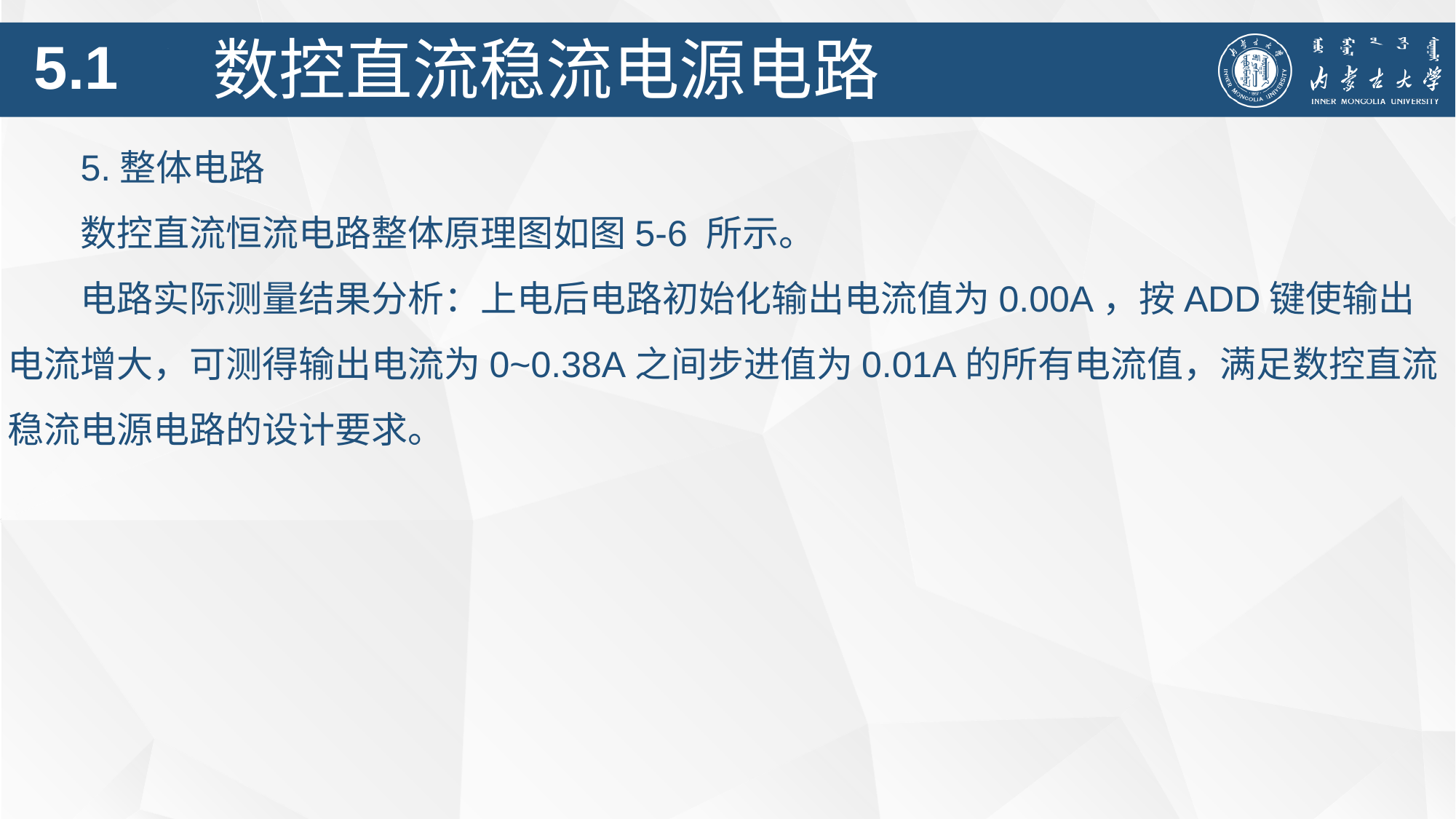

5.1
数控直流稳流电源电路

5.整体电路
数控直流恒流电路整体原理图如图5-6 所示。
电路实际测量结果分析：上电后电路初始化输出电流值为0.00A，按ADD键使输出电流增大，可测得输出电流为0~0.38A之间步进值为0.01A的所有电流值，满足数控直流稳流电源电路的设计要求。